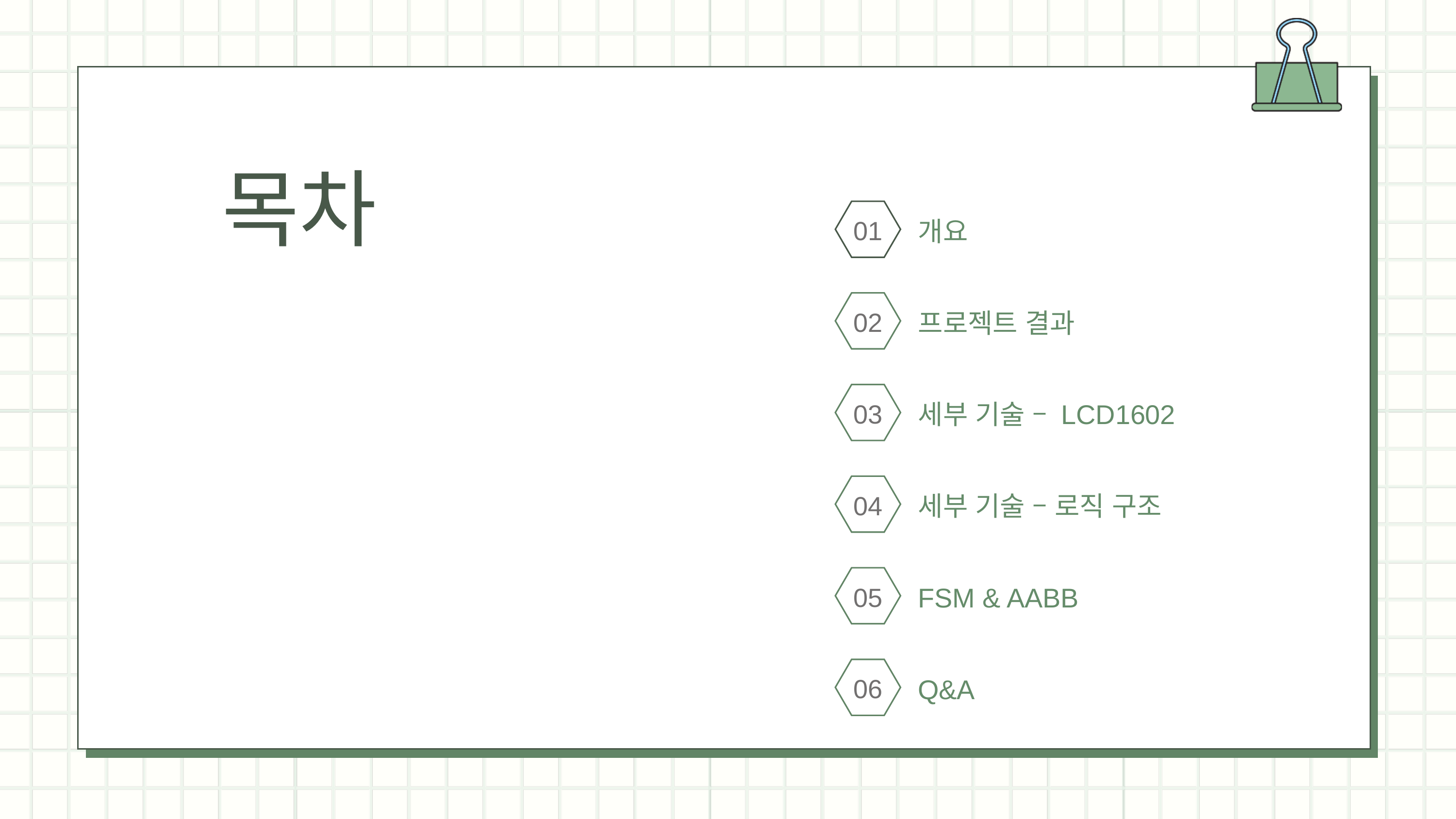

목차

01
개요

02
프로젝트 결과

03
세부 기술 – LCD1602

04
세부 기술 – 로직 구조

05
FSM & AABB

06
Q&A